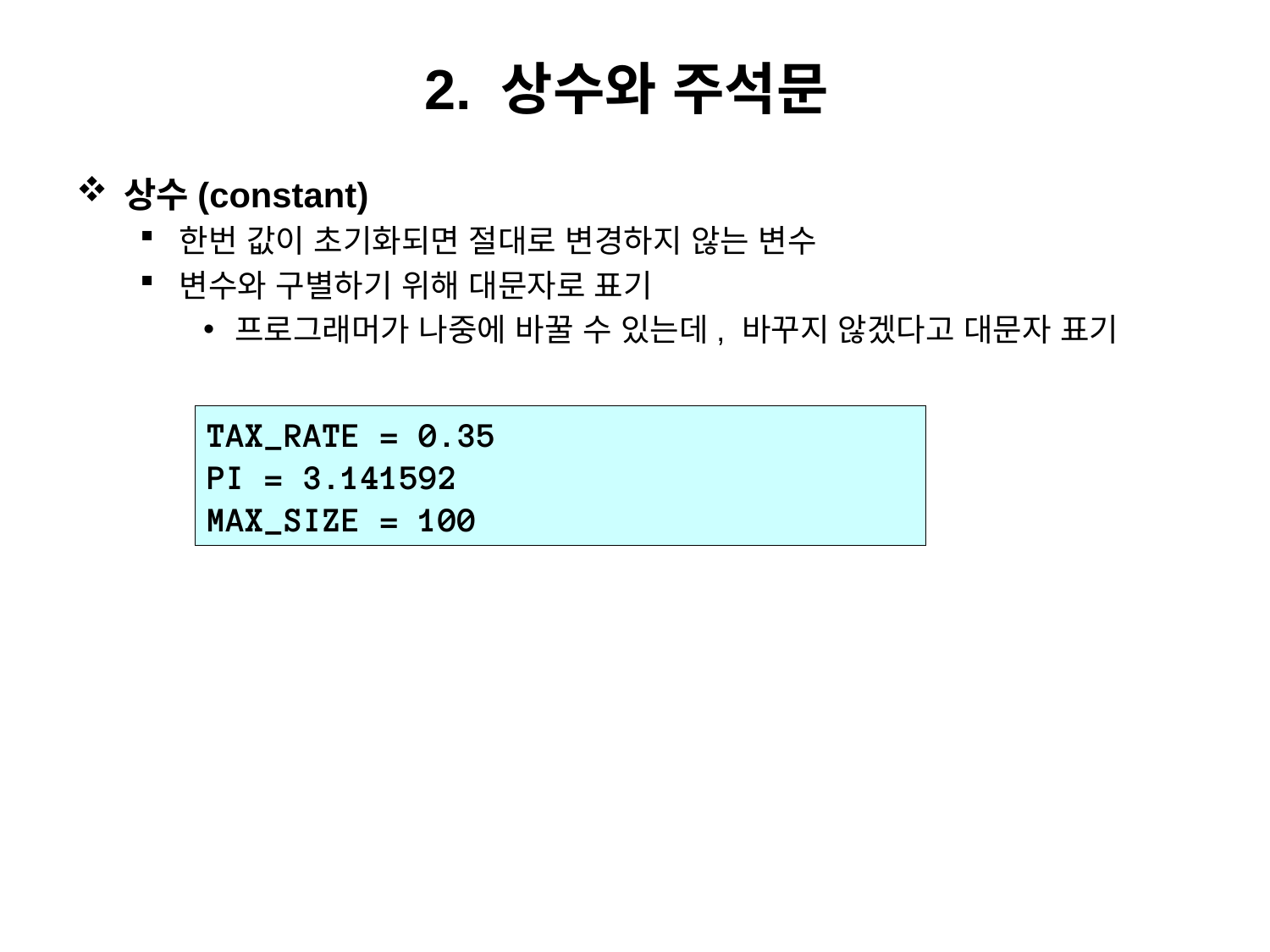

# 2. 상수와 주석문
상수(constant)
한번 값이 초기화되면 절대로 변경하지 않는 변수
변수와 구별하기 위해 대문자로 표기
프로그래머가 나중에 바꿀 수 있는데, 바꾸지 않겠다고 대문자 표기
TAX_RATE = 0.35
PI = 3.141592
MAX_SIZE = 100